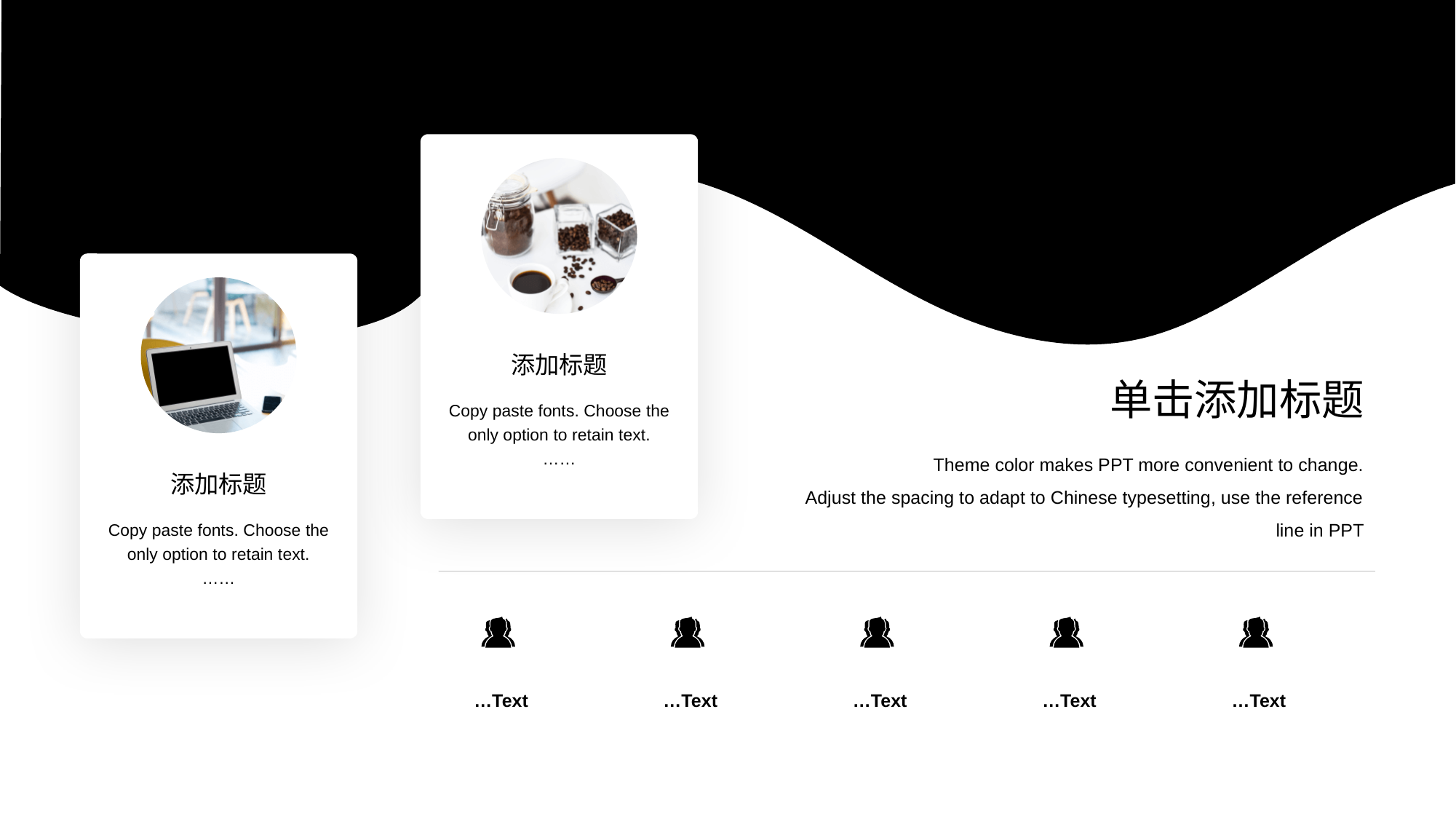

#

添加标题
单击添加标题
Copy paste fonts. Choose the only option to retain text.
……
Theme color makes PPT more convenient to change.
Adjust the spacing to adapt to Chinese typesetting, use the reference line in PPT
添加标题
Copy paste fonts. Choose the only option to retain text.
……

…Text
…Text
…Text
…Text
…Text